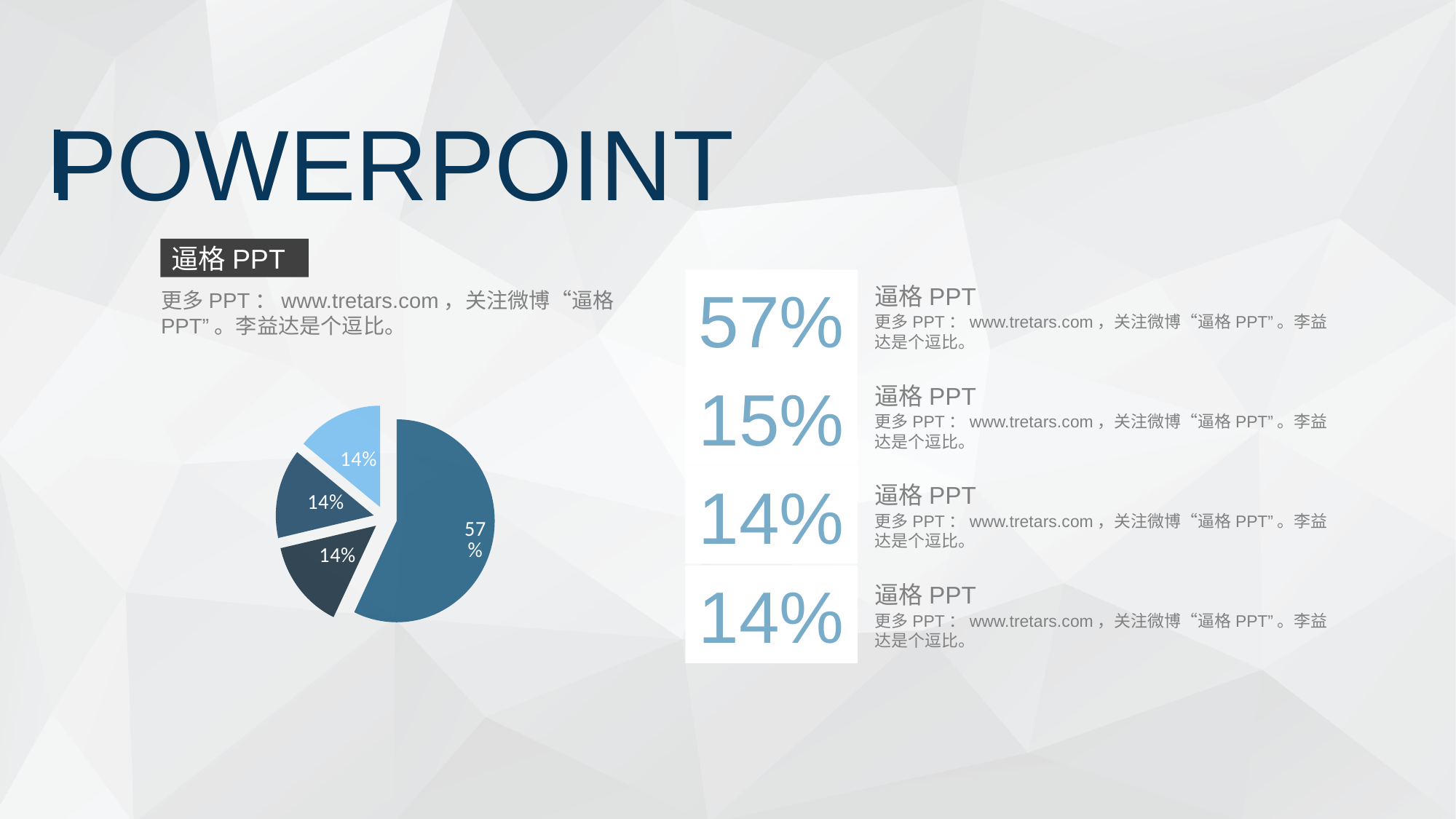

POWERPOINT
逼格PPT
57%
逼格PPT
更多PPT：www.tretars.com，关注微博“逼格PPT”。李益达是个逗比。
更多PPT：www.tretars.com，关注微博“逼格PPT”。李益达是个逗比。
15%
逼格PPT

### Chart

| Category | 投放占比 |
|---|---|
| PART 1 | 40.0 |
| PART 2 | 10.0 |
| PART 3 | 10.0 |
| PART 4 | 10.0 |
更多PPT：www.tretars.com，关注微博“逼格PPT”。李益达是个逗比。
14%
逼格PPT
更多PPT：www.tretars.com，关注微博“逼格PPT”。李益达是个逗比。
14%
逼格PPT
更多PPT：www.tretars.com，关注微博“逼格PPT”。李益达是个逗比。